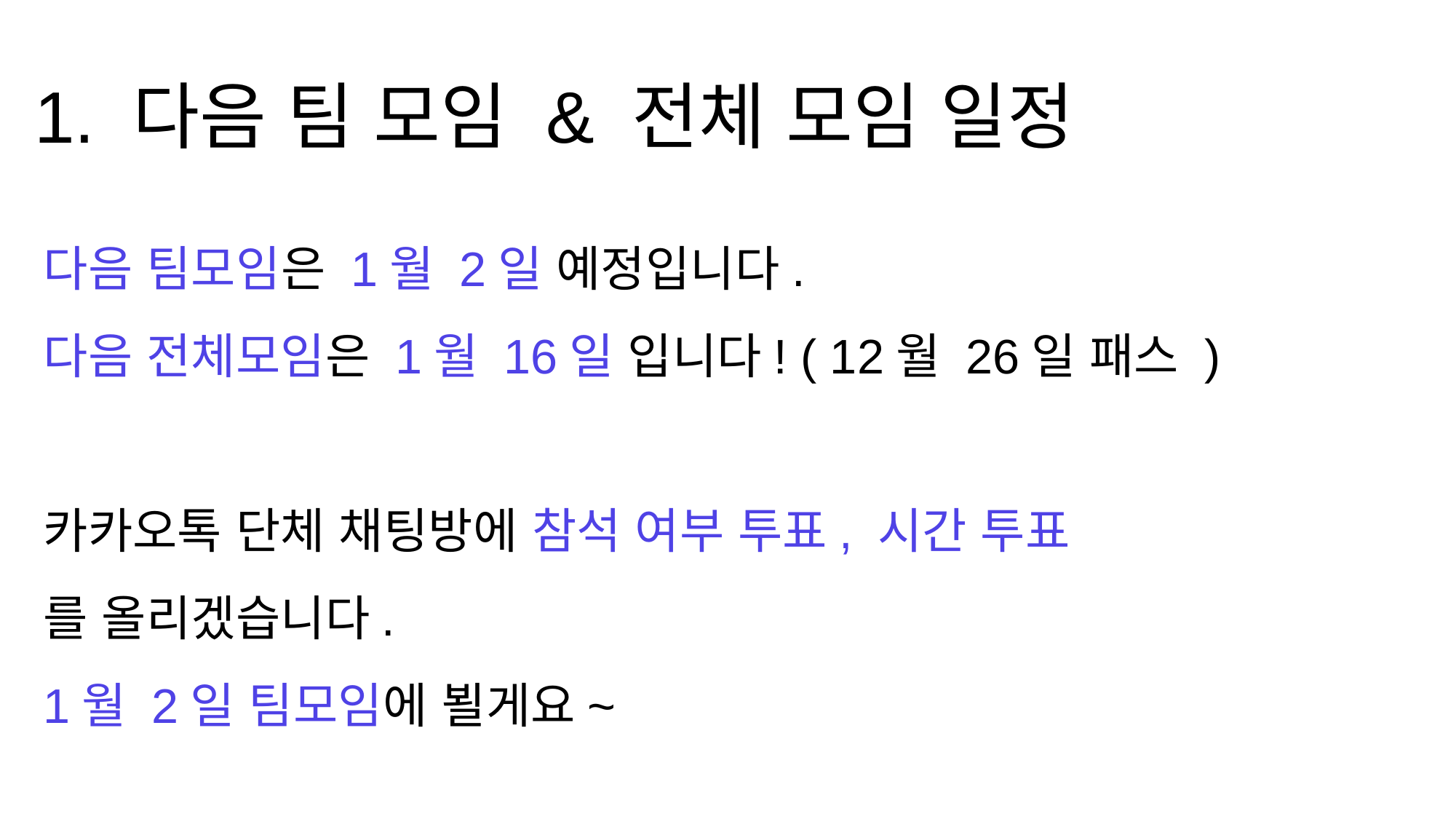

1. 다음 팀 모임 & 전체 모임 일정
다음 팀모임은 1월 2일 예정입니다.
다음 전체모임은 1월 16일 입니다! ( 12월 26일 패스 )

카카오톡 단체 채팅방에 참석 여부 투표, 시간 투표
를 올리겠습니다.
1월 2일 팀모임에 뵐게요~